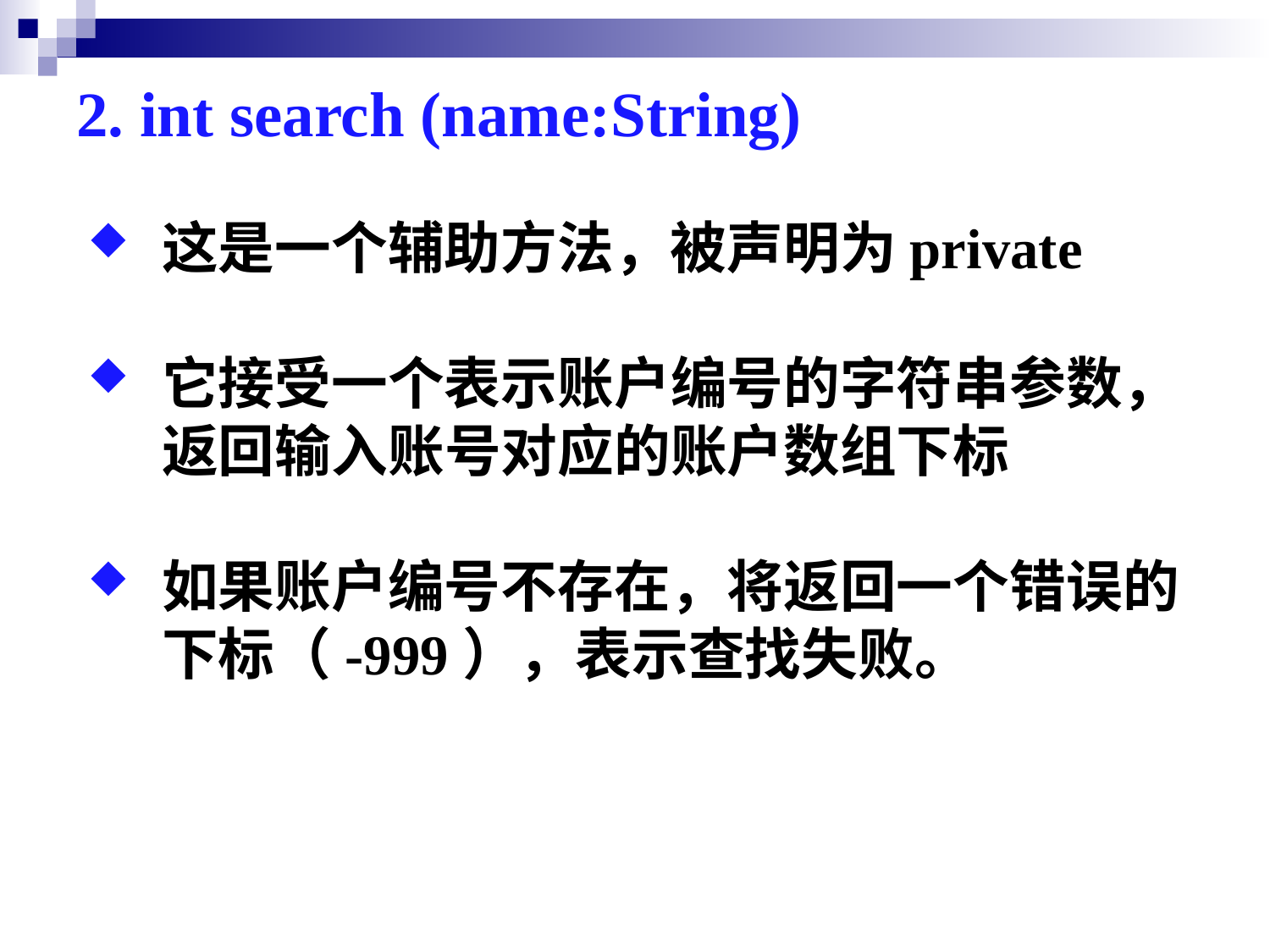

# 2. int search (name:String)
这是一个辅助方法，被声明为private

它接受一个表示账户编号的字符串参数，返回输入账号对应的账户数组下标

如果账户编号不存在，将返回一个错误的下标（-999），表示查找失败。